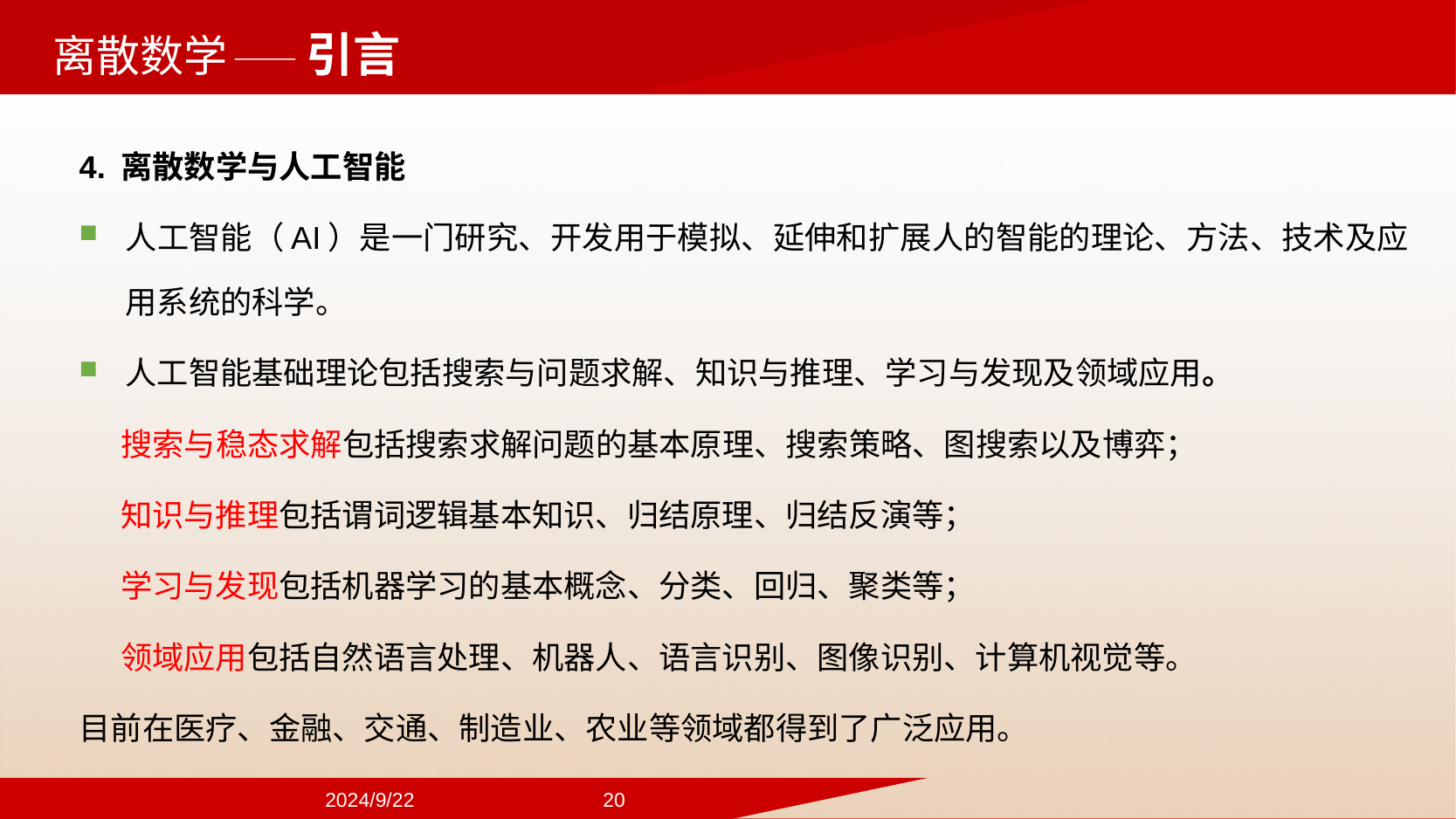

——引言
4. 离散数学与人工智能
人工智能（AI）是一门研究、开发用于模拟、延伸和扩展人的智能的理论、方法、技术及应用系统的科学。
人工智能基础理论包括搜索与问题求解、知识与推理、学习与发现及领域应用。
     搜索与稳态求解包括搜索求解问题的基本原理、搜索策略、图搜索以及博弈；
     知识与推理包括谓词逻辑基本知识、归结原理、归结反演等；
     学习与发现包括机器学习的基本概念、分类、回归、聚类等；
     领域应用包括自然语言处理、机器人、语言识别、图像识别、计算机视觉等。
目前在医疗、金融、交通、制造业、农业等领域都得到了广泛应用。

2024/9/22
20